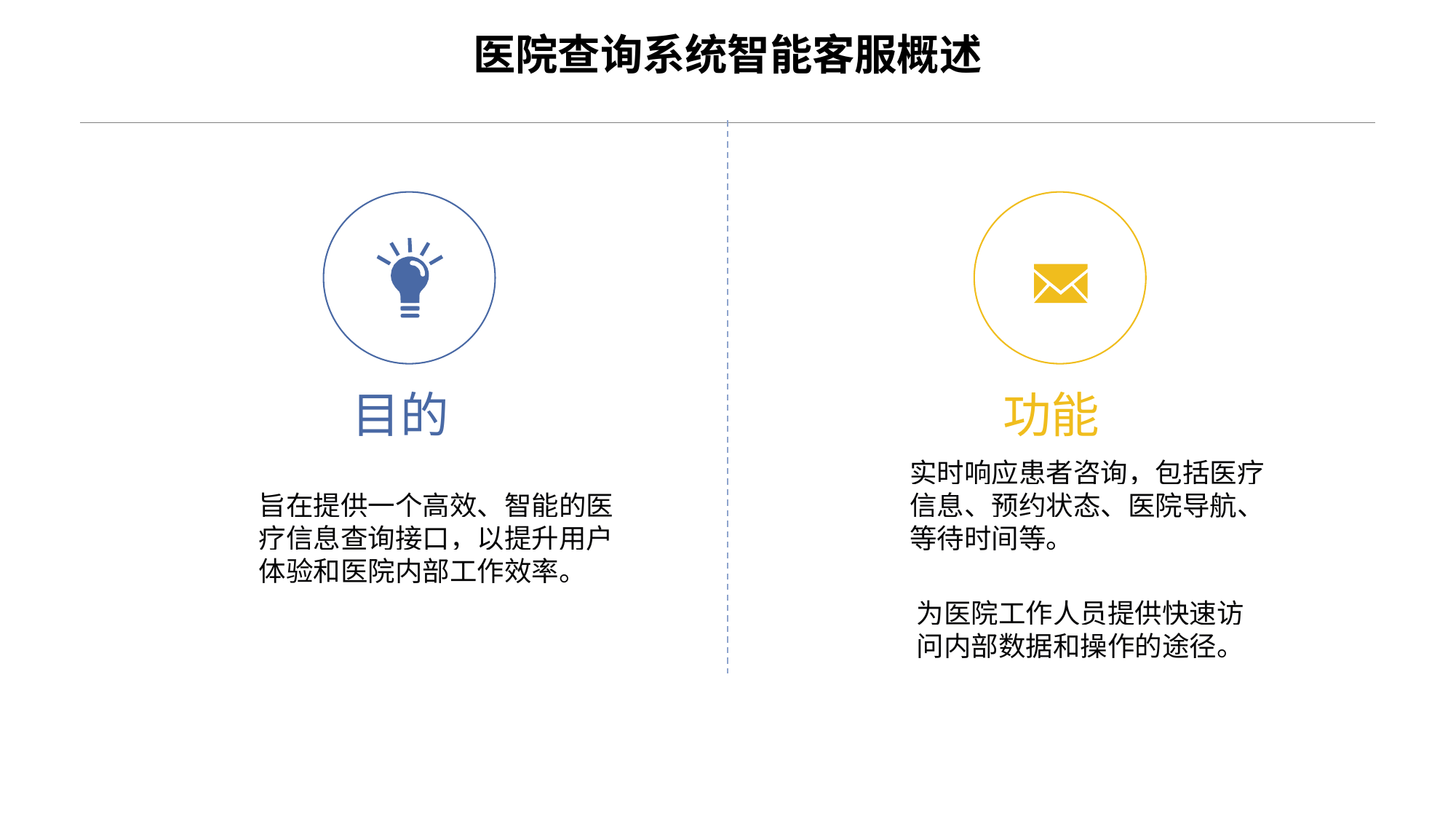

医院查询系统智能客服概述

目的
功能

旨在提供一个高效、智能的医疗信息查询接口，以提升用户体验和医院内部工作效率。

实时响应患者咨询，包括医疗信息、预约状态、医院导航、等待时间等。
为医院工作人员提供快速访问内部数据和操作的途径。